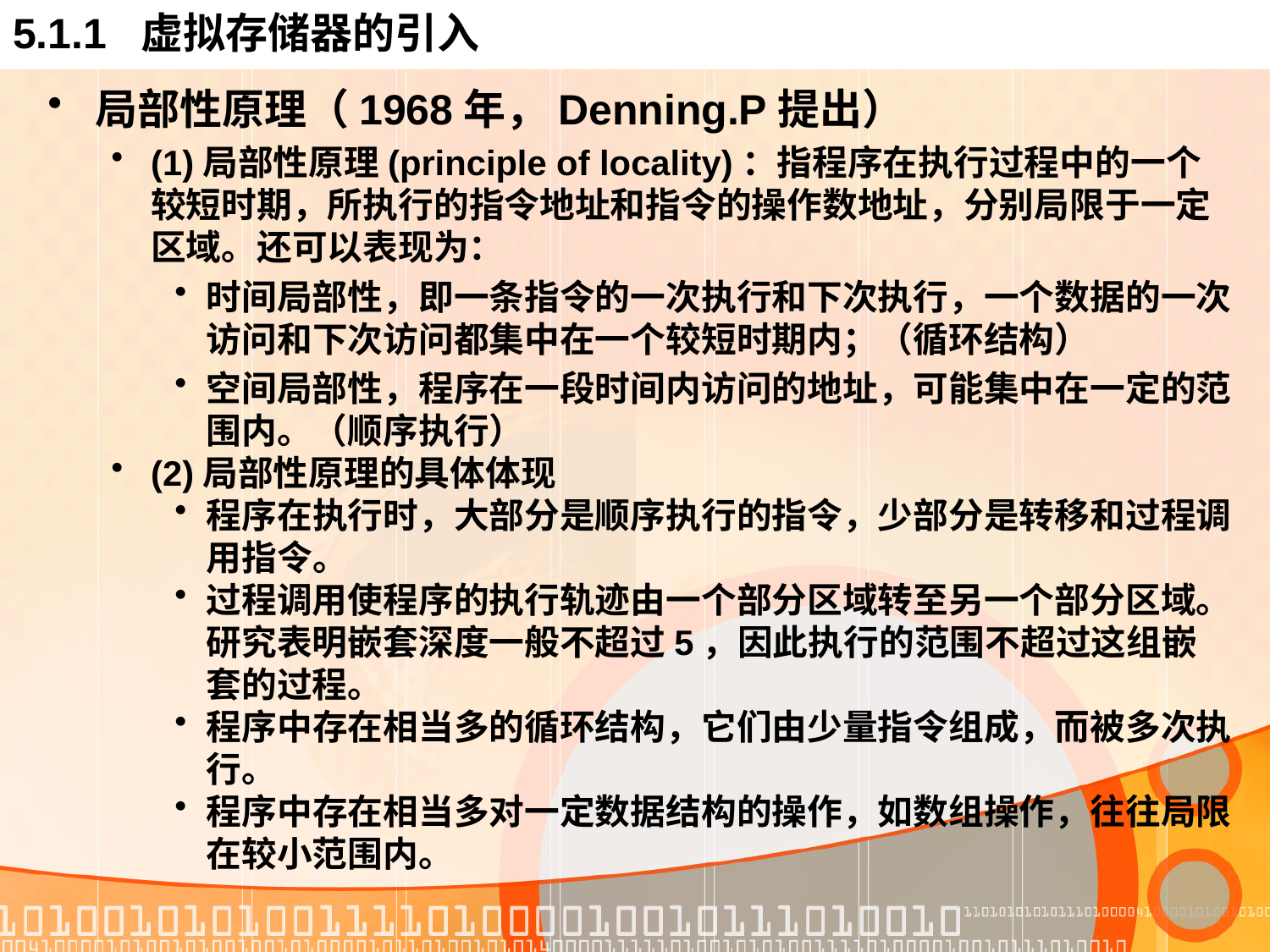

# 5.1.1  虚拟存储器的引入
局部性原理（1968年，Denning.P提出）
(1)局部性原理(principle of locality)：指程序在执行过程中的一个较短时期，所执行的指令地址和指令的操作数地址，分别局限于一定区域。还可以表现为：
时间局部性，即一条指令的一次执行和下次执行，一个数据的一次访问和下次访问都集中在一个较短时期内；（循环结构）
空间局部性，程序在一段时间内访问的地址，可能集中在一定的范围内。（顺序执行）
(2)局部性原理的具体体现
程序在执行时，大部分是顺序执行的指令，少部分是转移和过程调用指令。
过程调用使程序的执行轨迹由一个部分区域转至另一个部分区域。研究表明嵌套深度一般不超过5，因此执行的范围不超过这组嵌套的过程。
程序中存在相当多的循环结构，它们由少量指令组成，而被多次执行。
程序中存在相当多对一定数据结构的操作，如数组操作，往往局限在较小范围内。